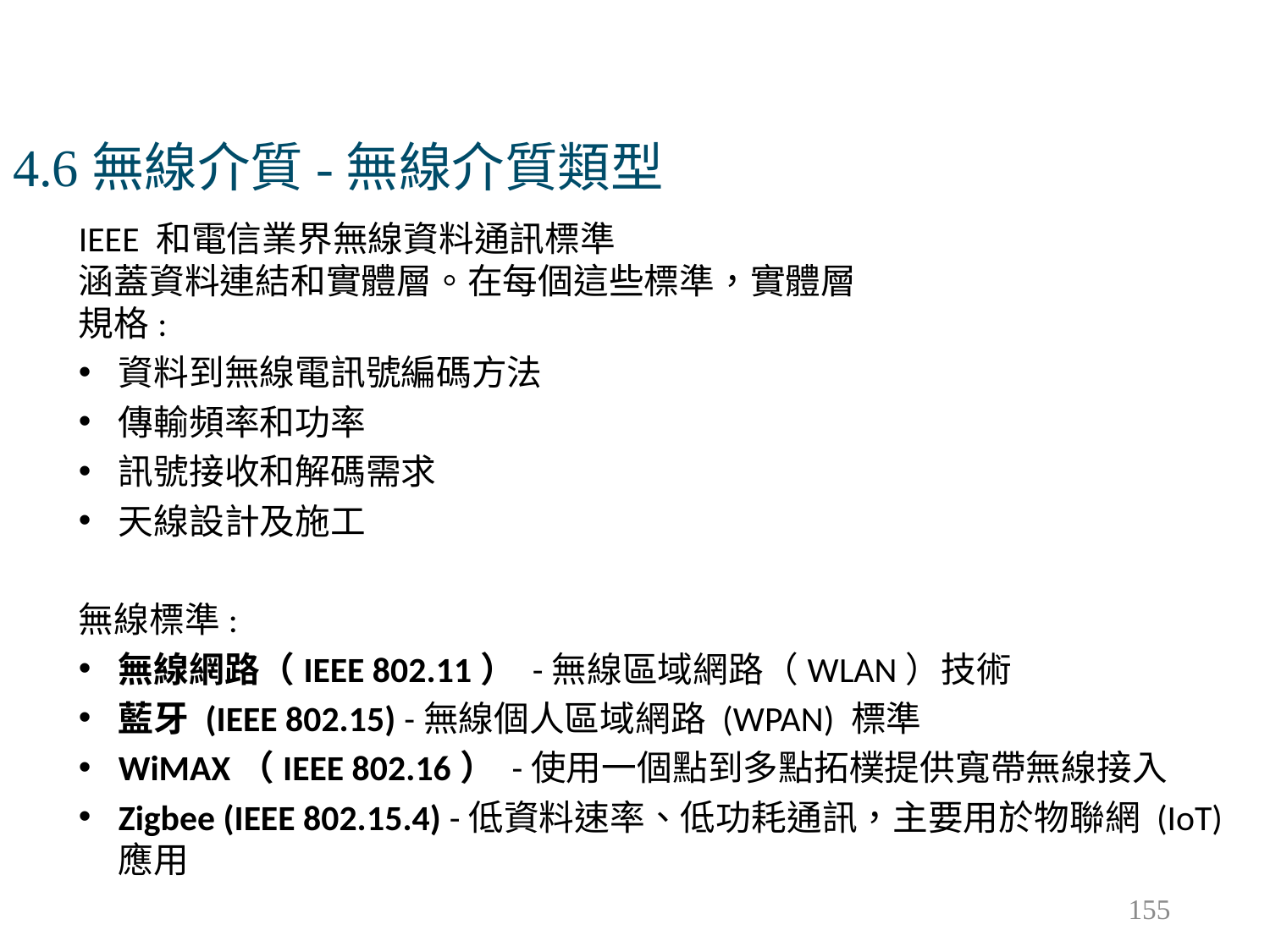

# 4.6無線介質-無線介質類型
IEEE 和電信業界無線資料通訊標準
涵蓋資料連結和實體層。在每個這些標準，實體層
規格:
資料到無線電訊號編碼方法
傳輸頻率和功率
訊號接收和解碼需求
天線設計及施工

無線標準:
無線網路（IEEE 802.11） -無線區域網路（WLAN）技術
藍牙 (IEEE 802.15) -無線個人區域網路 (WPAN) 標準
WiMAX（IEEE 802.16） -使用一個點到多點拓樸提供寬帶無線接入
Zigbee (IEEE 802.15.4) -低資料速率、低功耗通訊，主要用於物聯網 (IoT) 應用
155